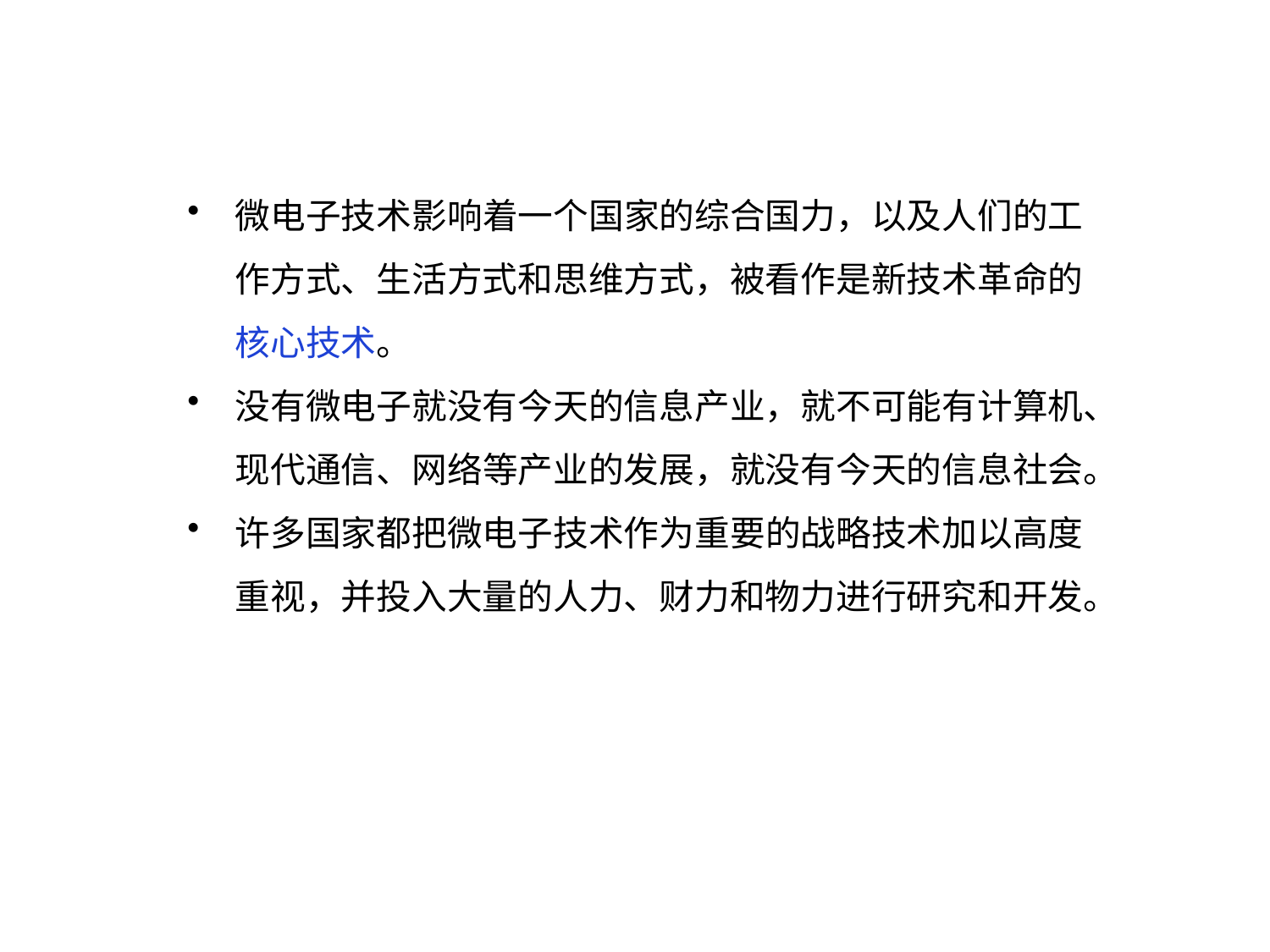

微电子技术影响着一个国家的综合国力，以及人们的工作方式、生活方式和思维方式，被看作是新技术革命的核心技术。
没有微电子就没有今天的信息产业，就不可能有计算机、现代通信、网络等产业的发展，就没有今天的信息社会。
许多国家都把微电子技术作为重要的战略技术加以高度重视，并投入大量的人力、财力和物力进行研究和开发。